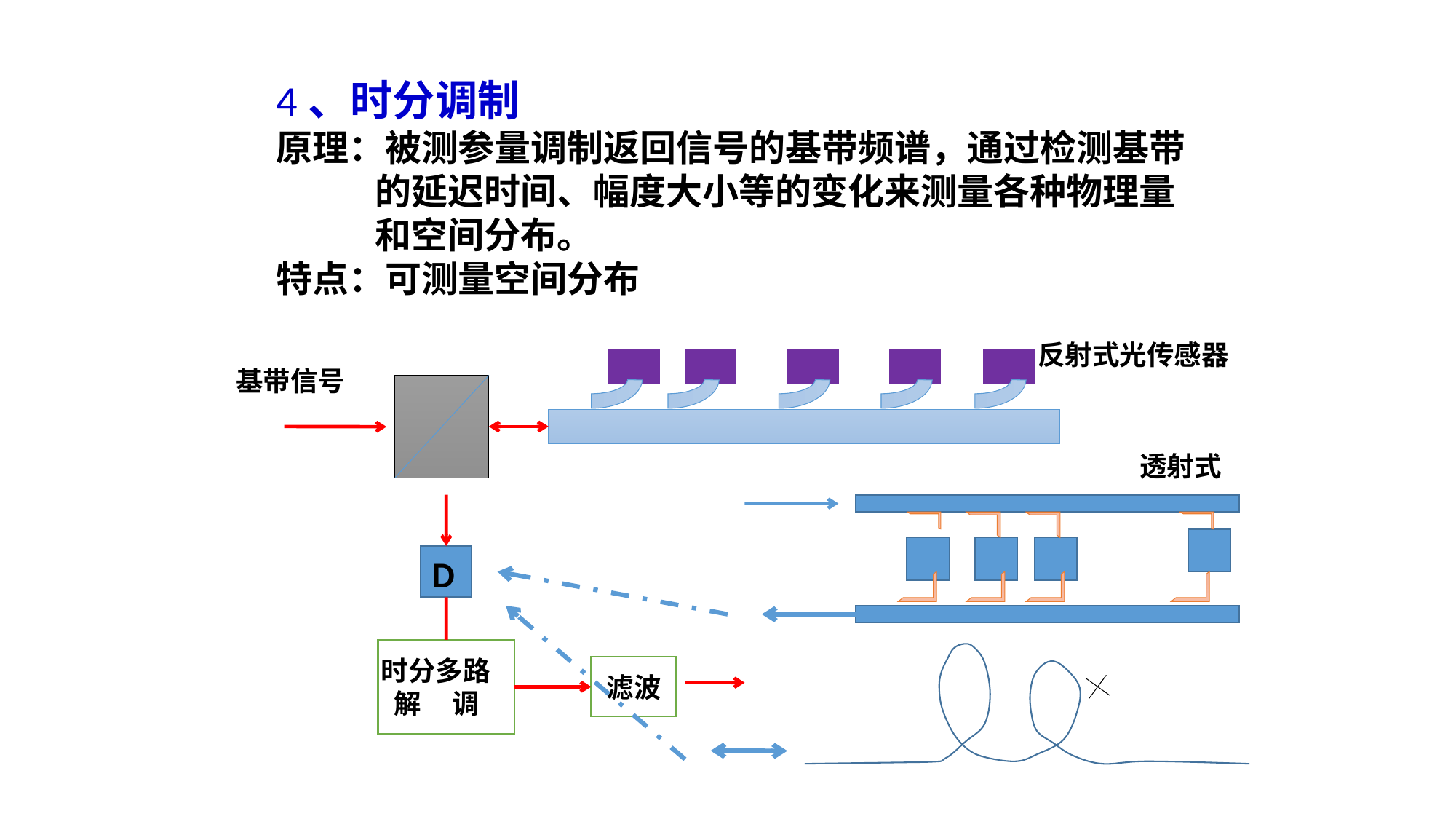

4、时分调制
原理：被测参量调制返回信号的基带频谱，通过检测基带
           的延迟时间、幅度大小等的变化来测量各种物理量
           和空间分布。
特点：可测量空间分布

反射式光传感器

基带信号

透射式

D

时分多路
 解     调
滤波